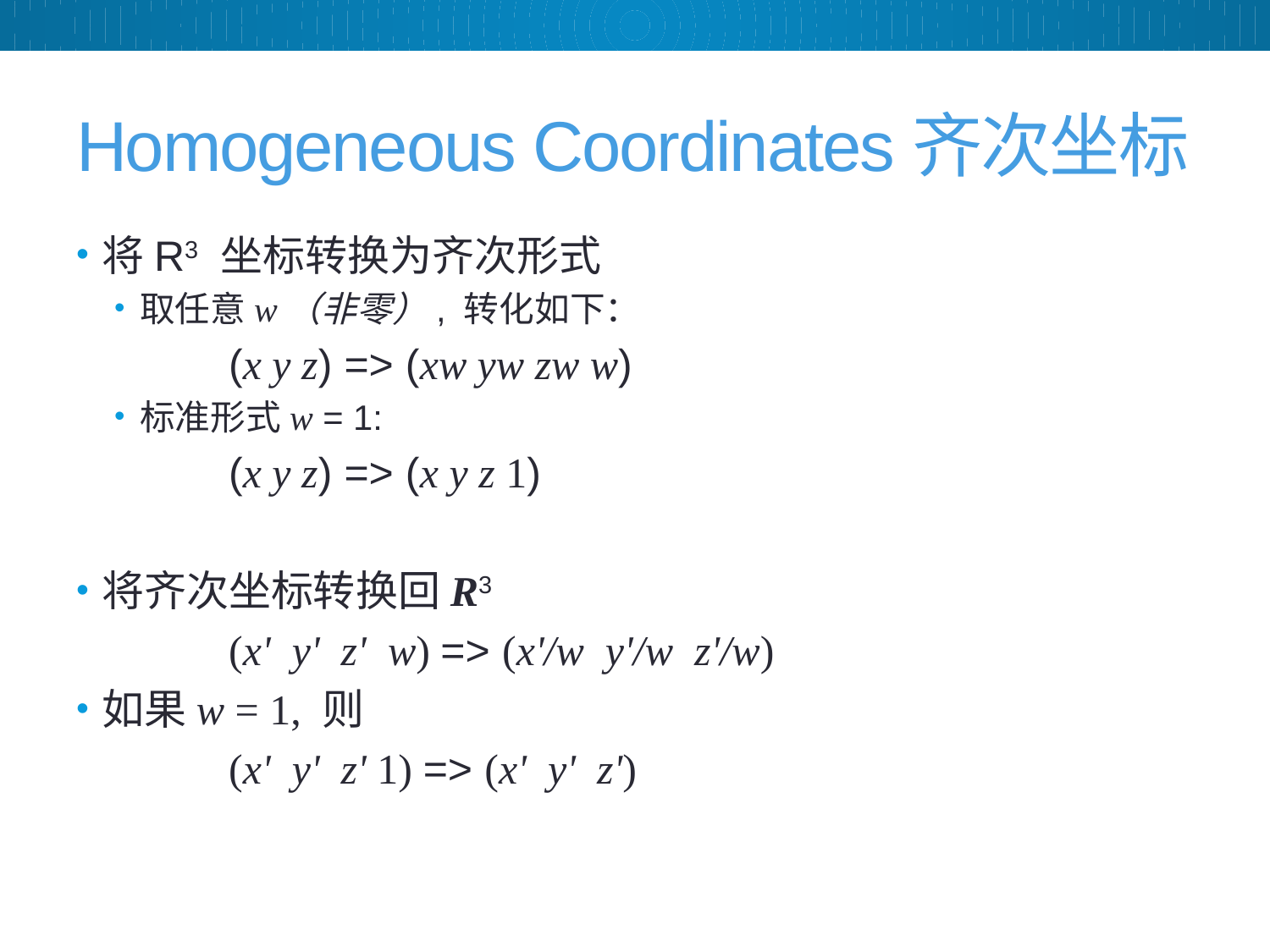

# Homogeneous Coordinates齐次坐标
将R3 坐标转换为齐次形式
取任意w（非零）, 转化如下：
		(x y z) => (xw yw zw w)
标准形式w = 1:
		(x y z) => (x y z 1)

将齐次坐标转换回R3
		(x'  y'  z'  w) => (x'/w  y'/w  z'/w)
如果w = 1, 则
		(x'  y'  z' 1) => (x'  y'  z')